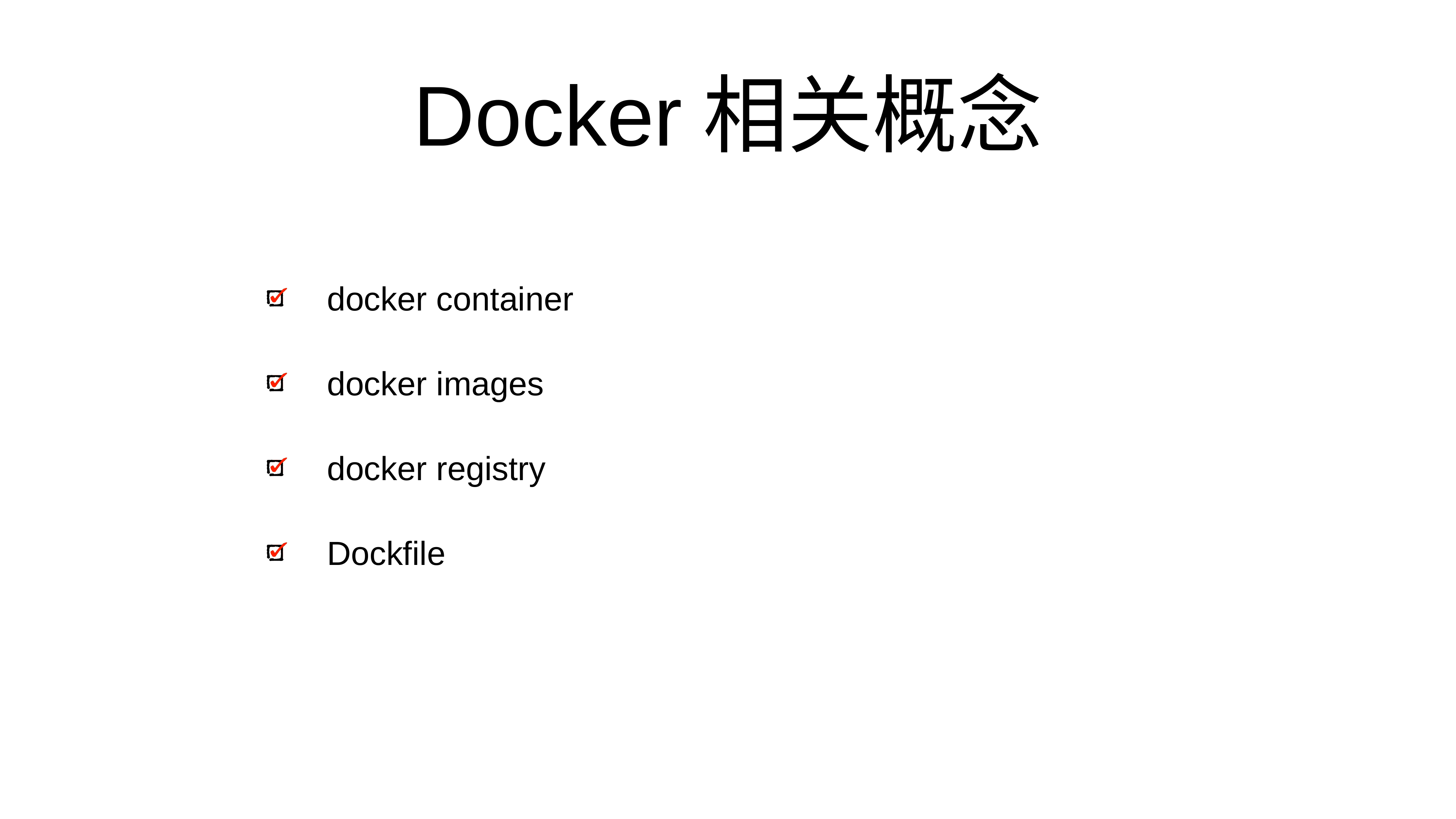

# Docker相关概念
docker container
docker images
docker registry
Dockfile